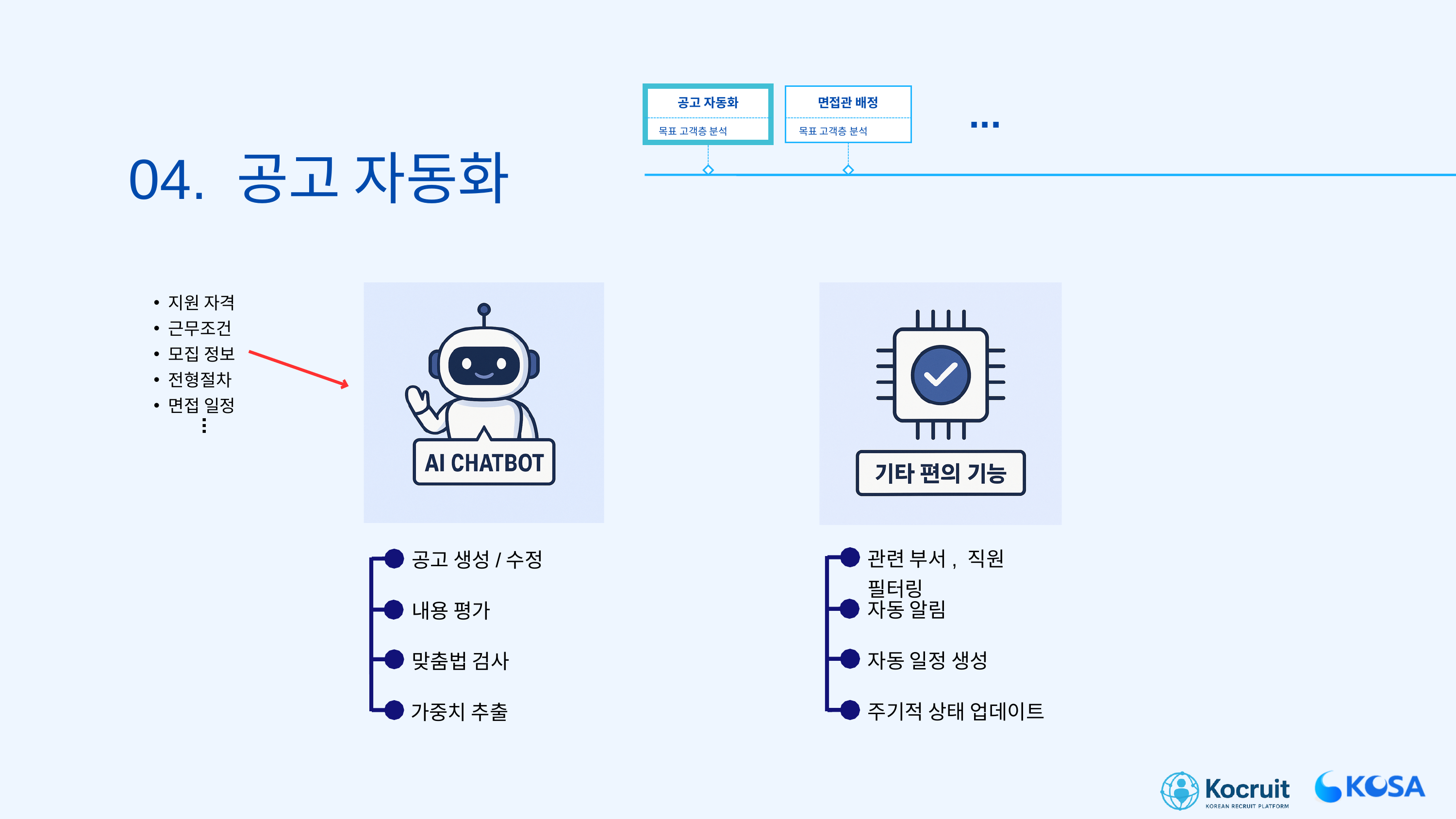

...
공고 자동화
면접관 배정

목표 고객층 분석
목표 고객층 분석
04. 공고 자동화

지원 자격
근무조건
모집 정보
전형절차
면접 일정

...
관련 부서, 직원 필터링
공고 생성/수정

자동 알림
내용 평가
자동 일정 생성
맞춤법 검사
주기적 상태 업데이트
가중치 추출